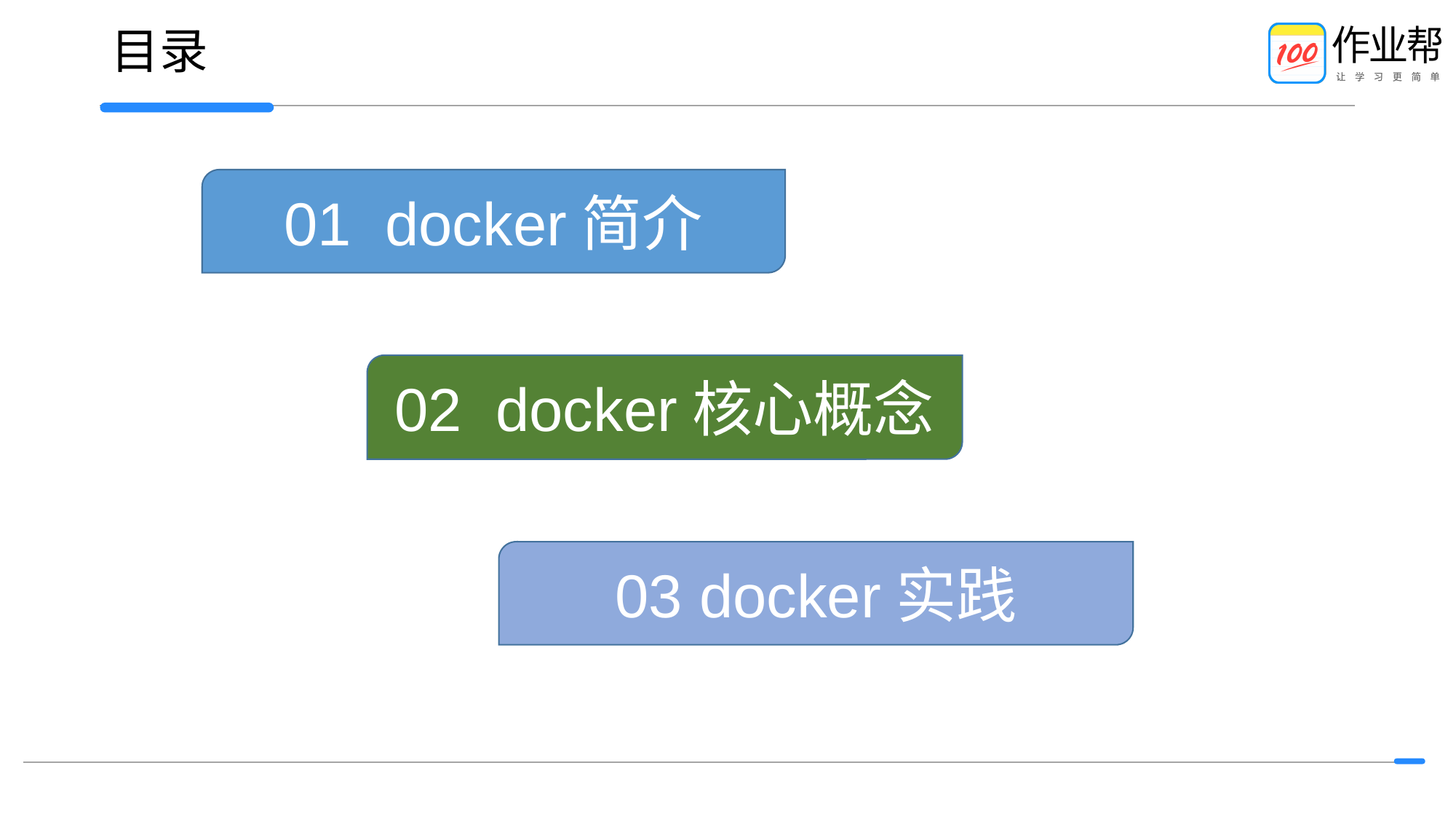

# 目录
01  docker简介
02  docker核心概念
03 docker实践